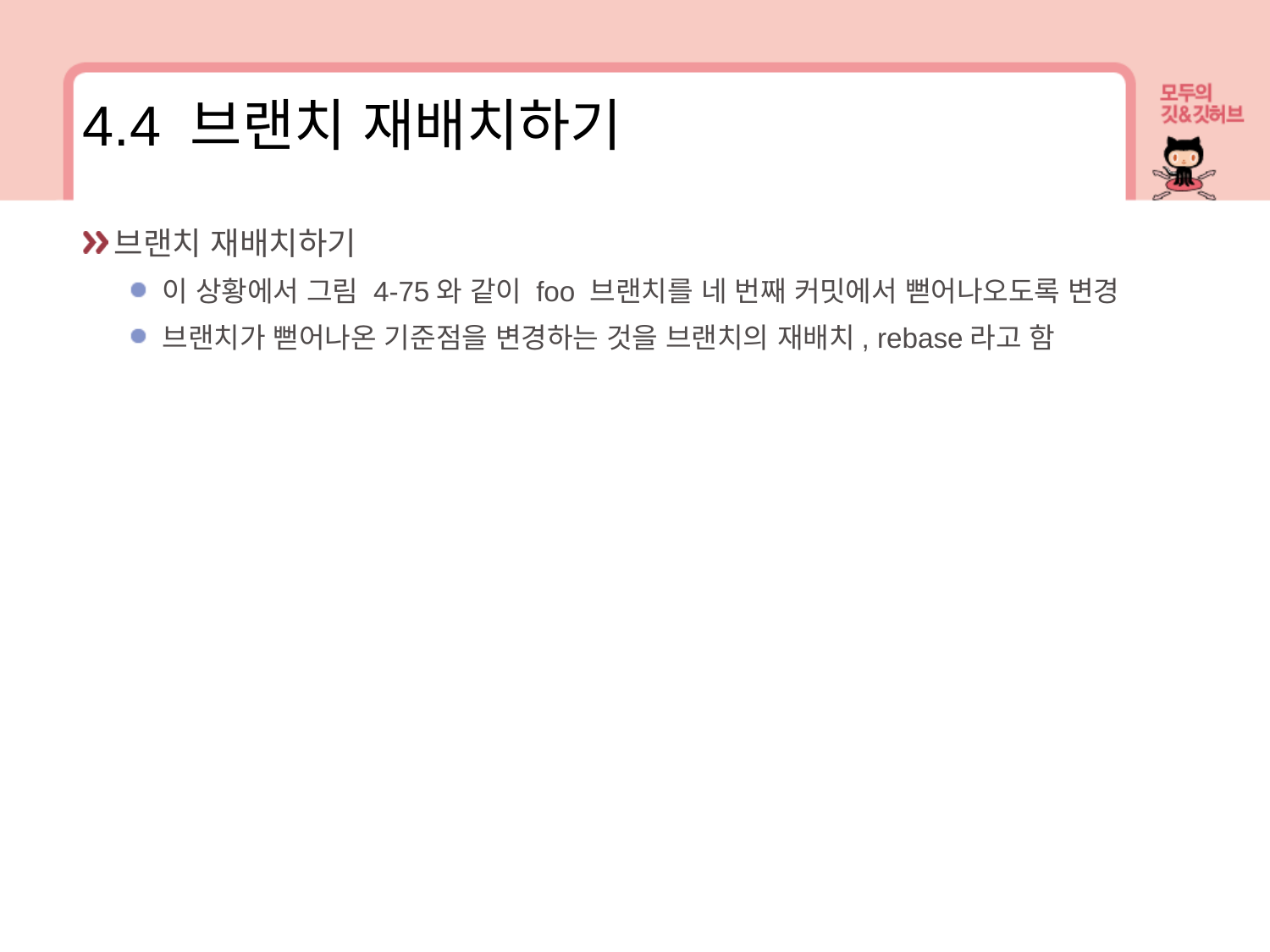

4.4 브랜치 재배치하기
브랜치 재배치하기
이 상황에서 그림 4-75와 같이 foo 브랜치를 네 번째 커밋에서 뻗어나오도록 변경
브랜치가 뻗어나온 기준점을 변경하는 것을 브랜치의 재배치, rebase라고 함